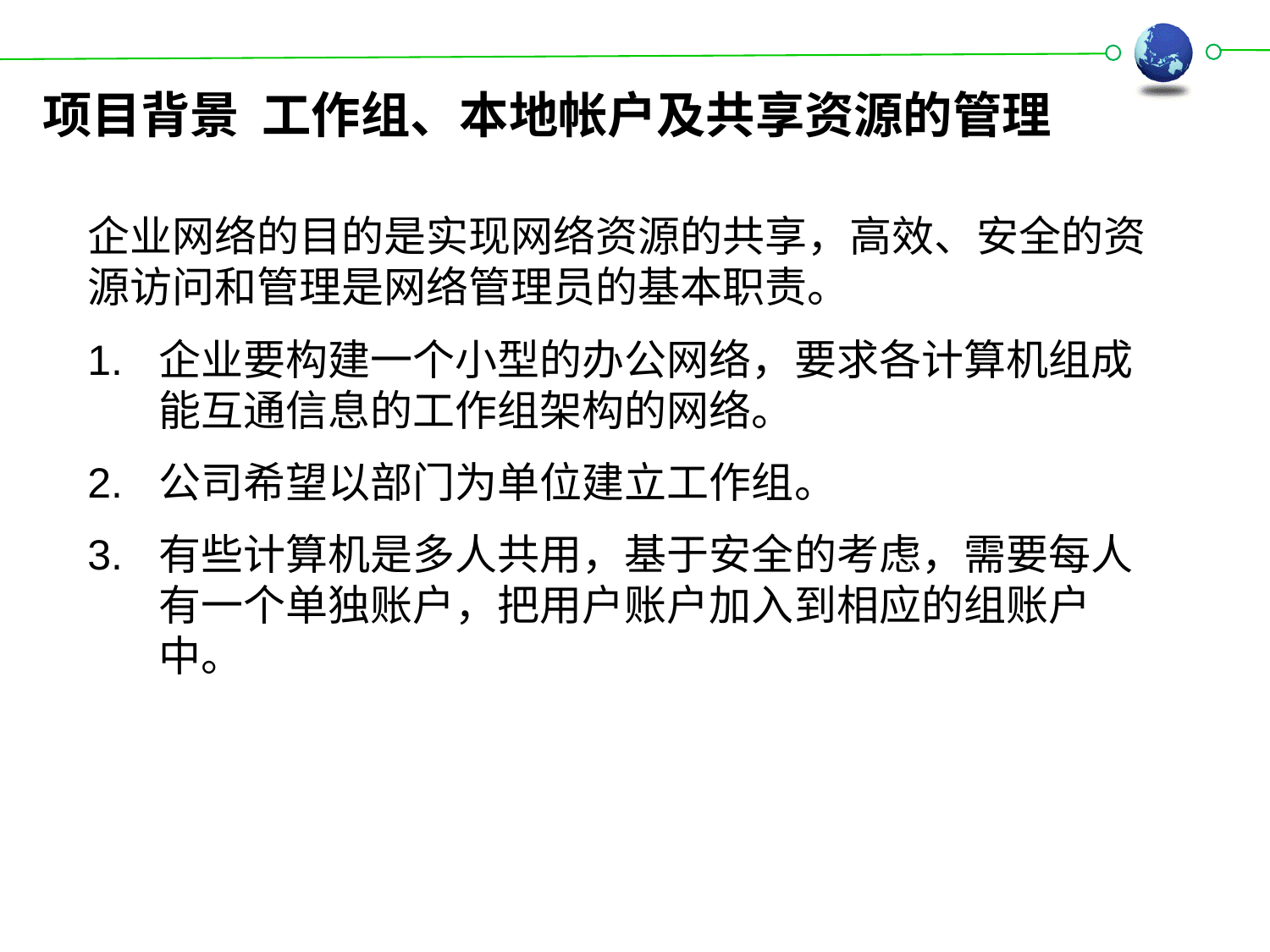

项目背景  工作组、本地帐户及共享资源的管理
企业网络的目的是实现网络资源的共享，高效、安全的资源访问和管理是网络管理员的基本职责。
企业要构建一个小型的办公网络，要求各计算机组成能互通信息的工作组架构的网络。
公司希望以部门为单位建立工作组。
有些计算机是多人共用，基于安全的考虑，需要每人有一个单独账户，把用户账户加入到相应的组账户中。